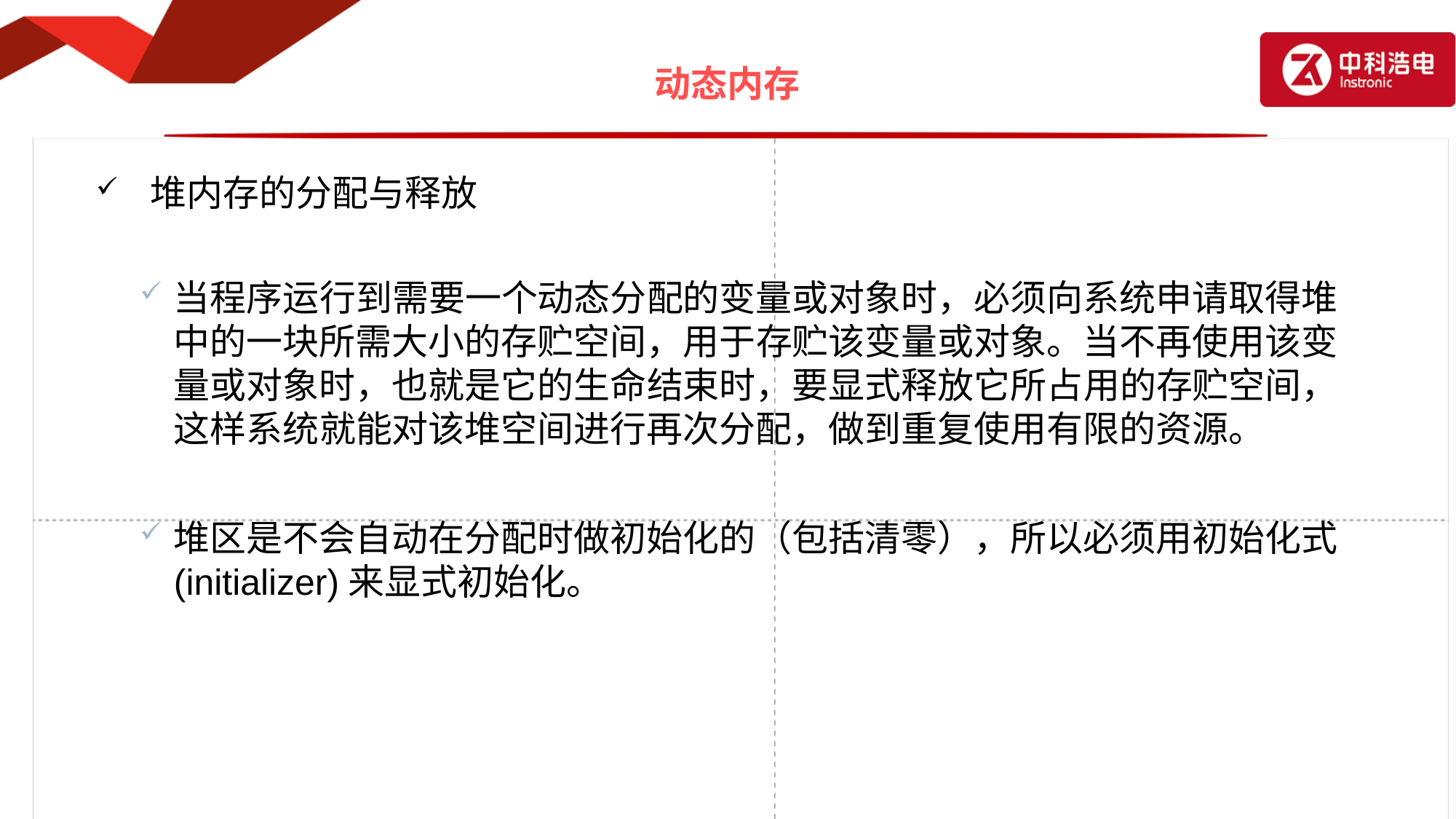

# 动态内存
堆内存的分配与释放

当程序运行到需要一个动态分配的变量或对象时，必须向系统申请取得堆中的一块所需大小的存贮空间，用于存贮该变量或对象。当不再使用该变量或对象时，也就是它的生命结束时，要显式释放它所占用的存贮空间，这样系统就能对该堆空间进行再次分配，做到重复使用有限的资源。

堆区是不会自动在分配时做初始化的（包括清零），所以必须用初始化式(initializer)来显式初始化。